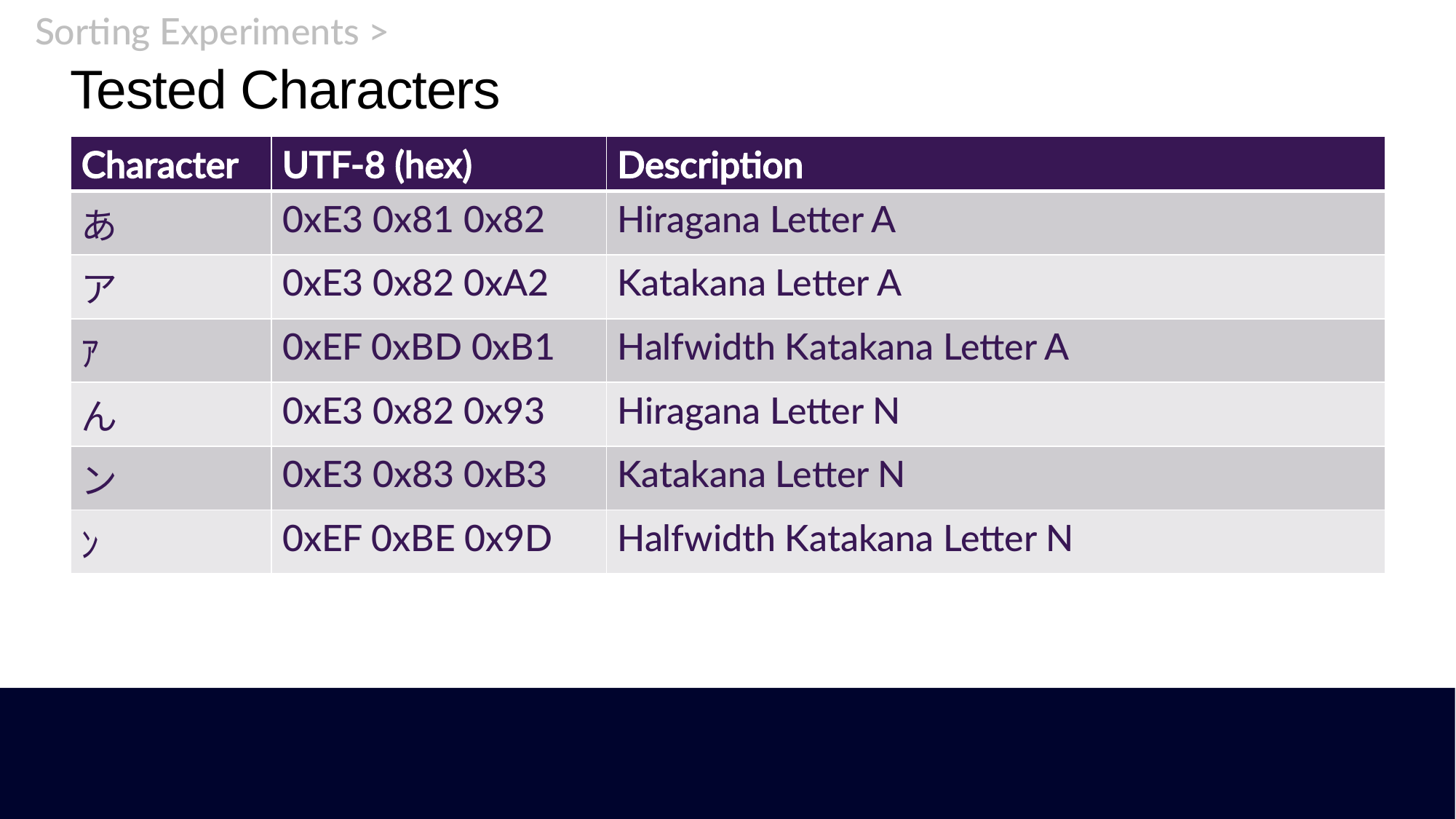

Sorting Experiments >
# Tested Characters
| Character | UTF-8 (hex) | Description |
| --- | --- | --- |
| あ | 0xE3 0x81 0x82 | Hiragana Letter A |
| ア | 0xE3 0x82 0xA2 | Katakana Letter A |
| ｱ | 0xEF 0xBD 0xB1 | Halfwidth Katakana Letter A |
| ん | 0xE3 0x82 0x93 | Hiragana Letter N |
| ン | 0xE3 0x83 0xB3 | Katakana Letter N |
| ﾝ | 0xEF 0xBE 0x9D | Halfwidth Katakana Letter N |